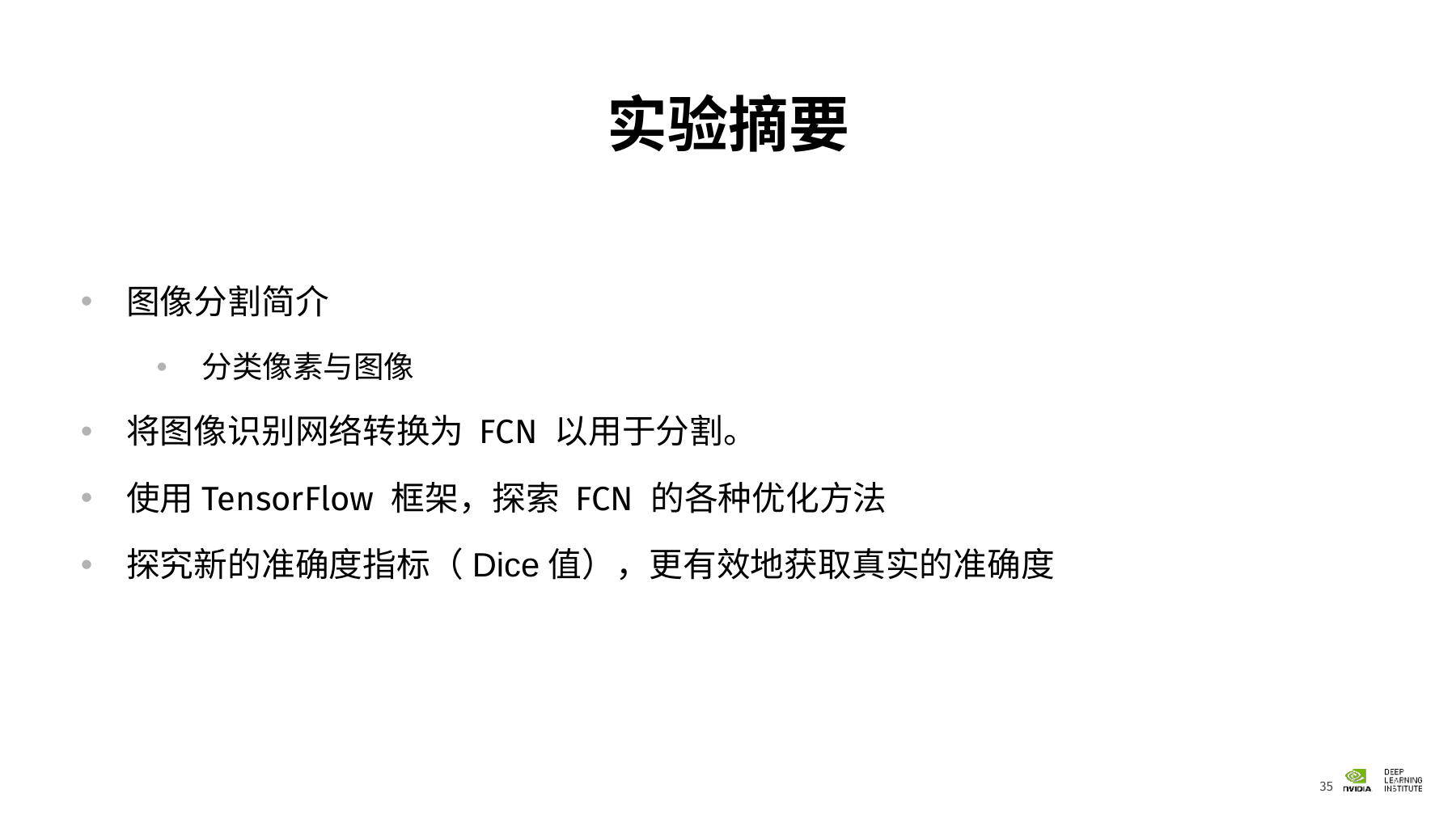

# 实验摘要

图像分割简介
分类像素与图像
将图像识别网络转换为 FCN 以用于分割。
使用TensorFlow 框架，探索 FCN 的各种优化方法
探究新的准确度指标（Dice值），更有效地获取真实的准确度